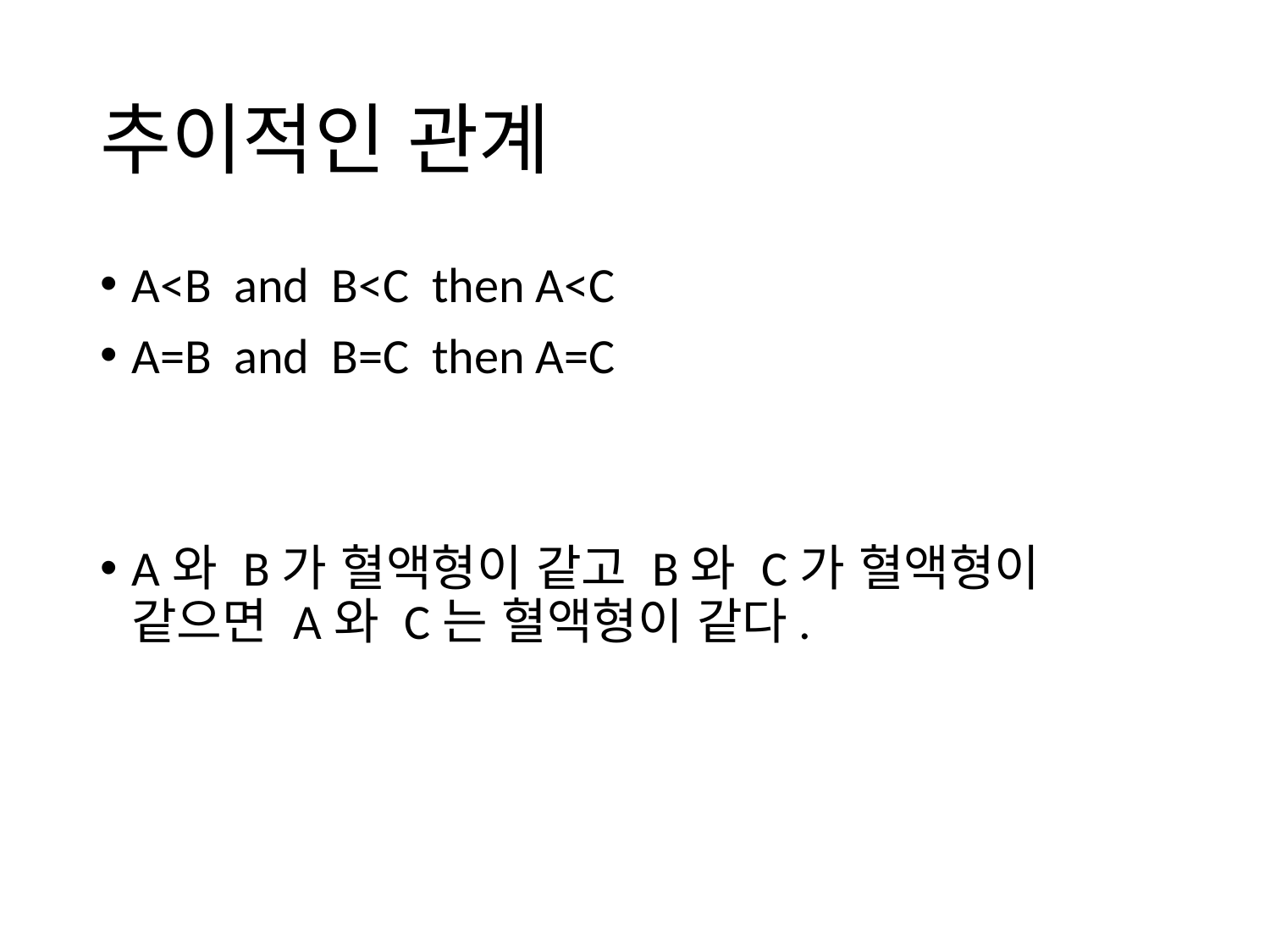

# 추이적인 관계
A<B  and  B<C  then A<C
A=B  and  B=C  then A=C

A와 B가 혈액형이 같고 B와 C가 혈액형이 같으면 A와 C는 혈액형이 같다.